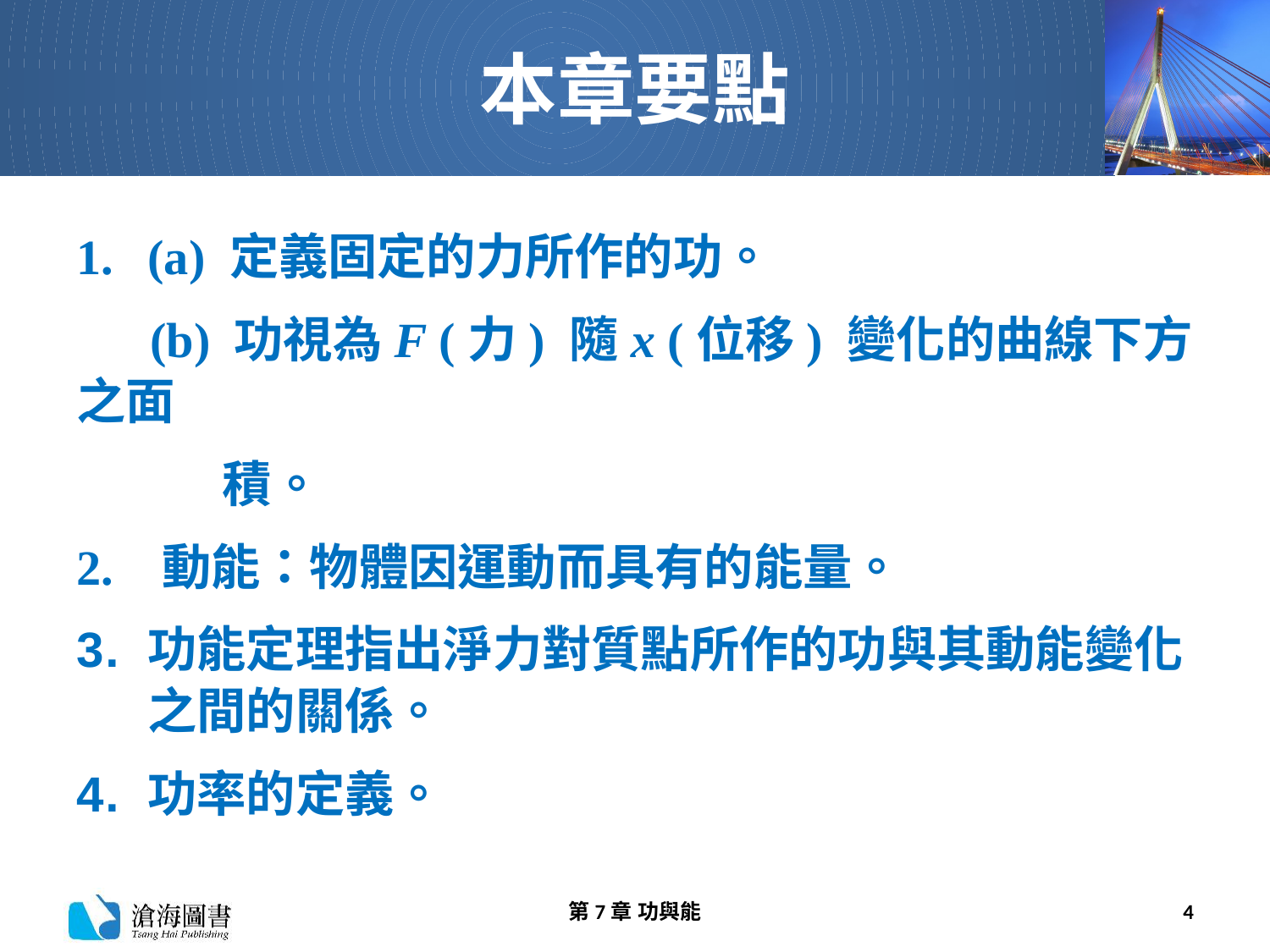

# 本章要點
(a) 定義固定的力所作的功。
      (b) 功視為F (力) 隨x (位移) 變化的曲線下方之面
            積。
2.   動能：物體因運動而具有的能量。
功能定理指出淨力對質點所作的功與其動能變化之間的關係。
功率的定義。

第7章 功與能
4